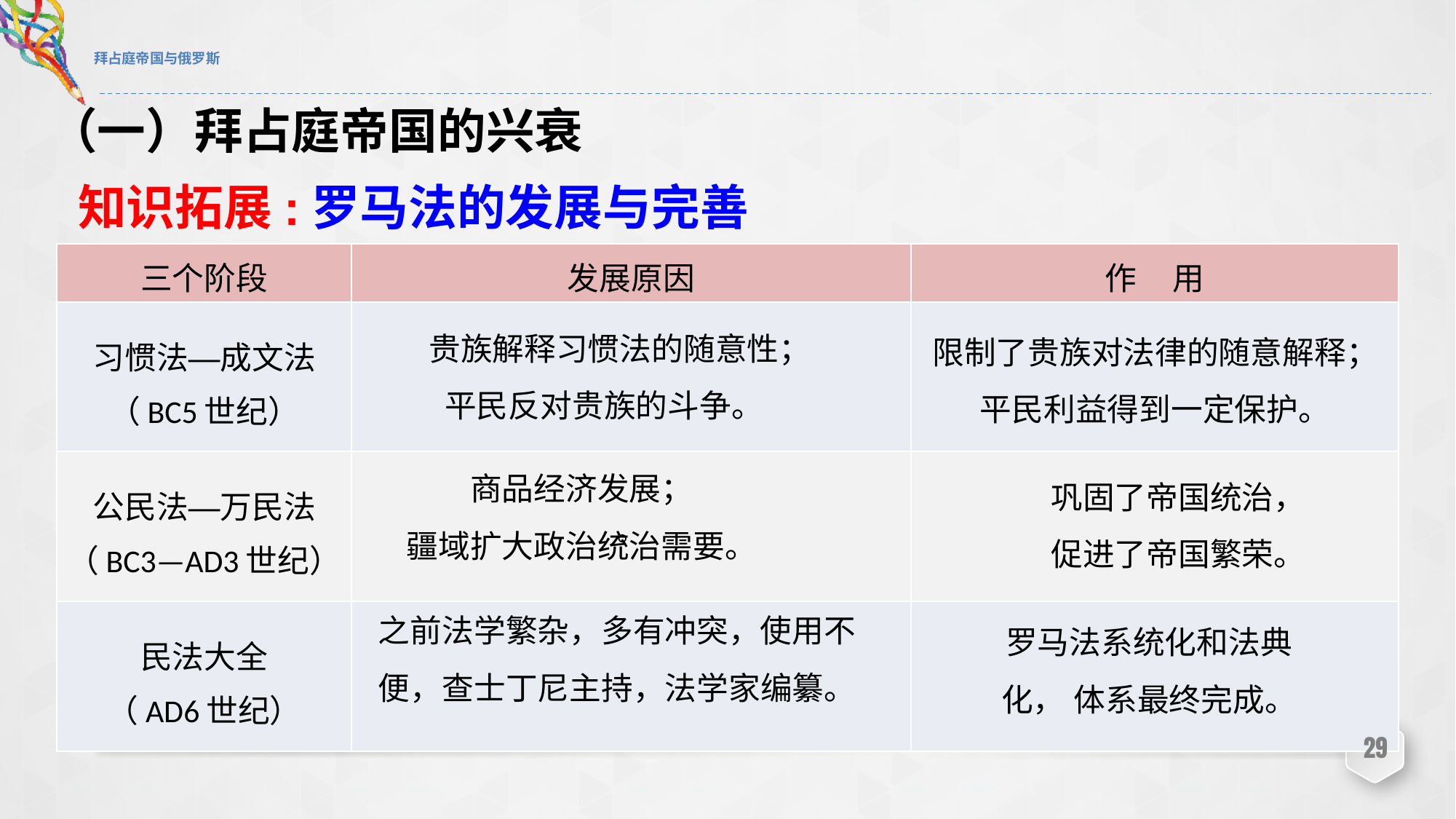

# 拜占庭帝国与俄罗斯
（一）拜占庭帝国的兴衰
知识拓展:罗马法的发展与完善
| 三个阶段 | 发展原因 | 作 用 |
| --- | --- | --- |
| 习惯法—成文法 （BC5世纪） |  |  |
| 公民法—万民法 （BC3—AD3世纪） | 。 |  |
| 民法大全 （AD6世纪） |  |  |
贵族解释习惯法的随意性；
平民反对贵族的斗争。

限制了贵族对法律的随意解释；平民利益得到一定保护。
商品经济发展；
疆域扩大政治统治需要。
巩固了帝国统治，
促进了帝国繁荣。
之前法学繁杂，多有冲突，使用不便，查士丁尼主持，法学家编纂。
罗马法系统化和法典
化， 体系最终完成。
29